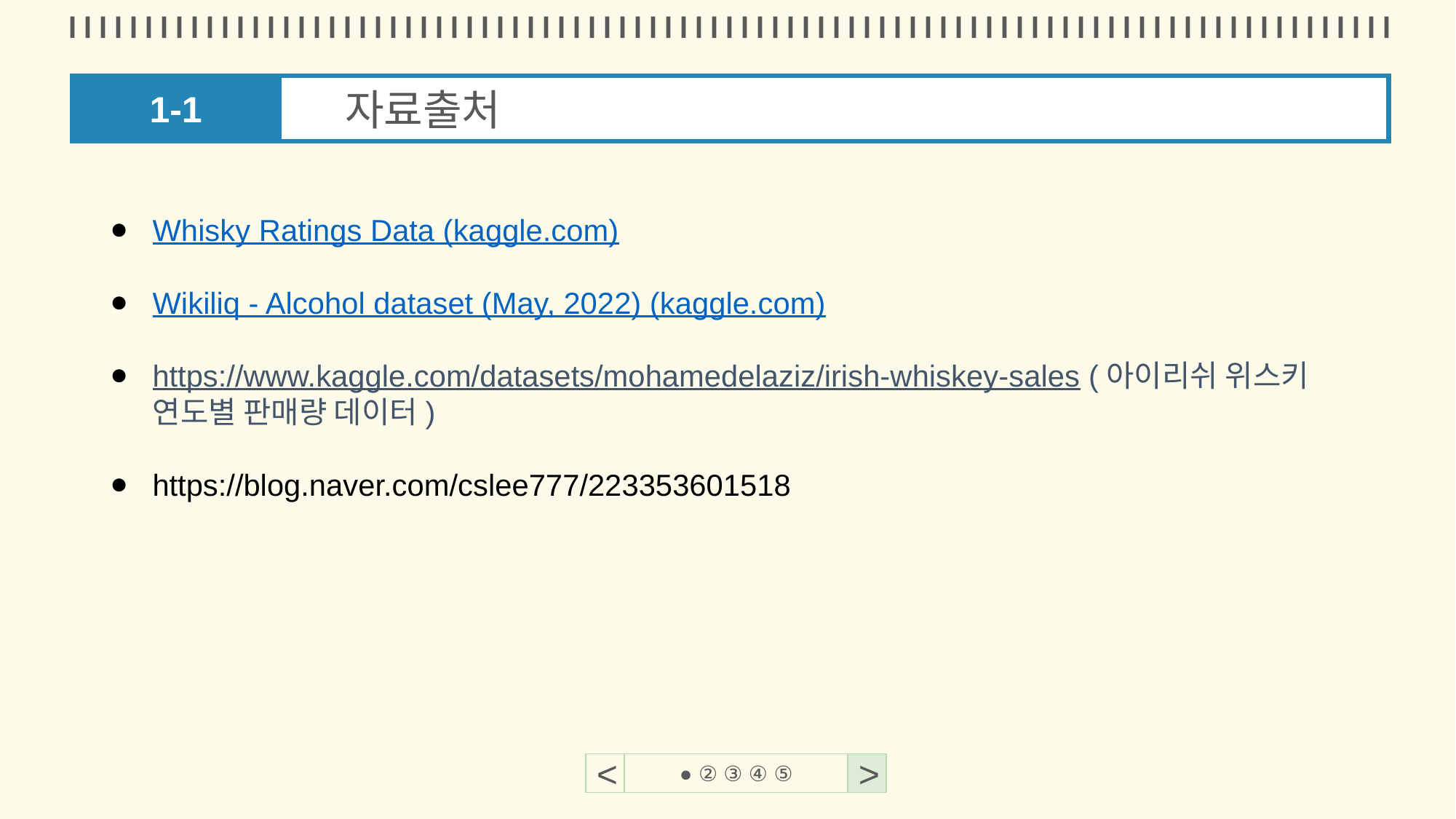

1-1
자료출처
Whisky Ratings Data (kaggle.com)

Wikiliq - Alcohol dataset (May, 2022) (kaggle.com)

https://www.kaggle.com/datasets/mohamedelaziz/irish-whiskey-sales (아이리쉬 위스키 연도별 판매량 데이터)

https://blog.naver.com/cslee777/223353601518

<
● ② ③ ④ ⑤
>